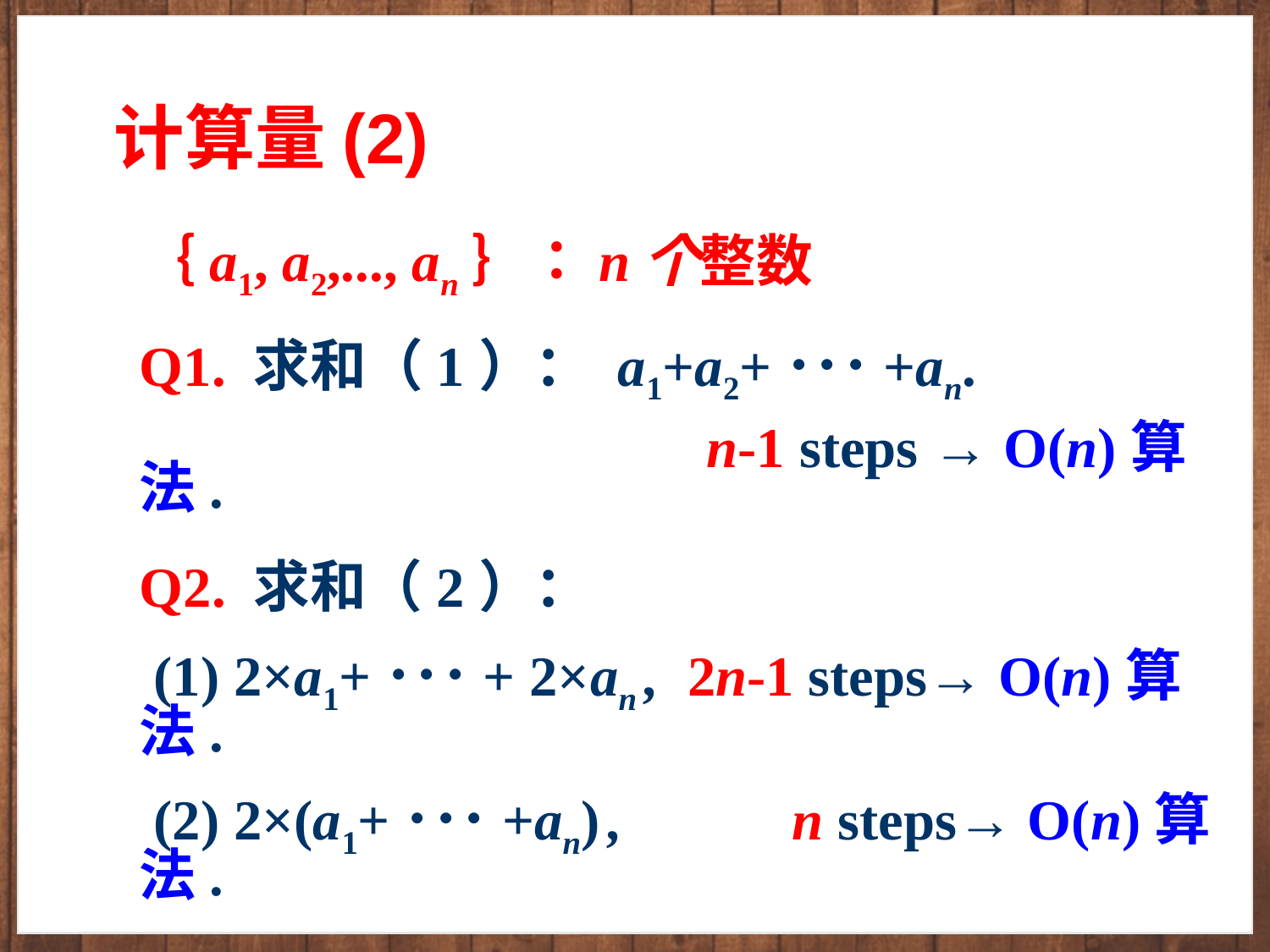

# 计算量(2)
｛a1, a2,..., an｝：n个整数
Q1. 求和（1）： a1+a2+･･･+an.
                                        n-1 steps → O(n)算法.
Q2. 求和（2）：
 (1) 2×a1+･･･+ 2×an ,  2n-1 steps→ O(n)算法.
 (2) 2×(a1+･･･+an) ,            n steps→ O(n)算法.